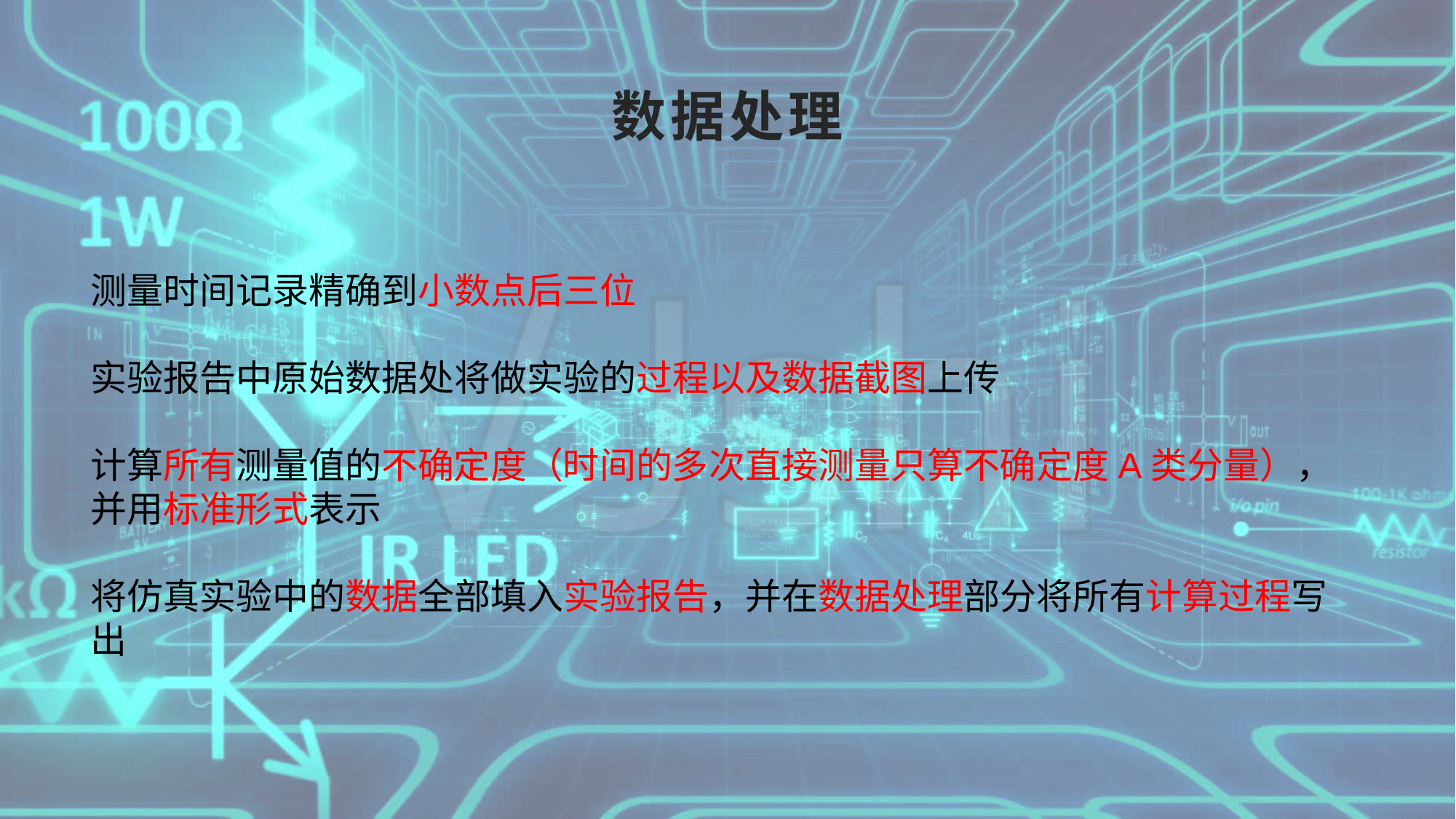

# 数据处理
测量时间记录精确到小数点后三位

实验报告中原始数据处将做实验的过程以及数据截图上传

计算所有测量值的不确定度（时间的多次直接测量只算不确定度A类分量），并用标准形式表示

将仿真实验中的数据全部填入实验报告，并在数据处理部分将所有计算过程写出